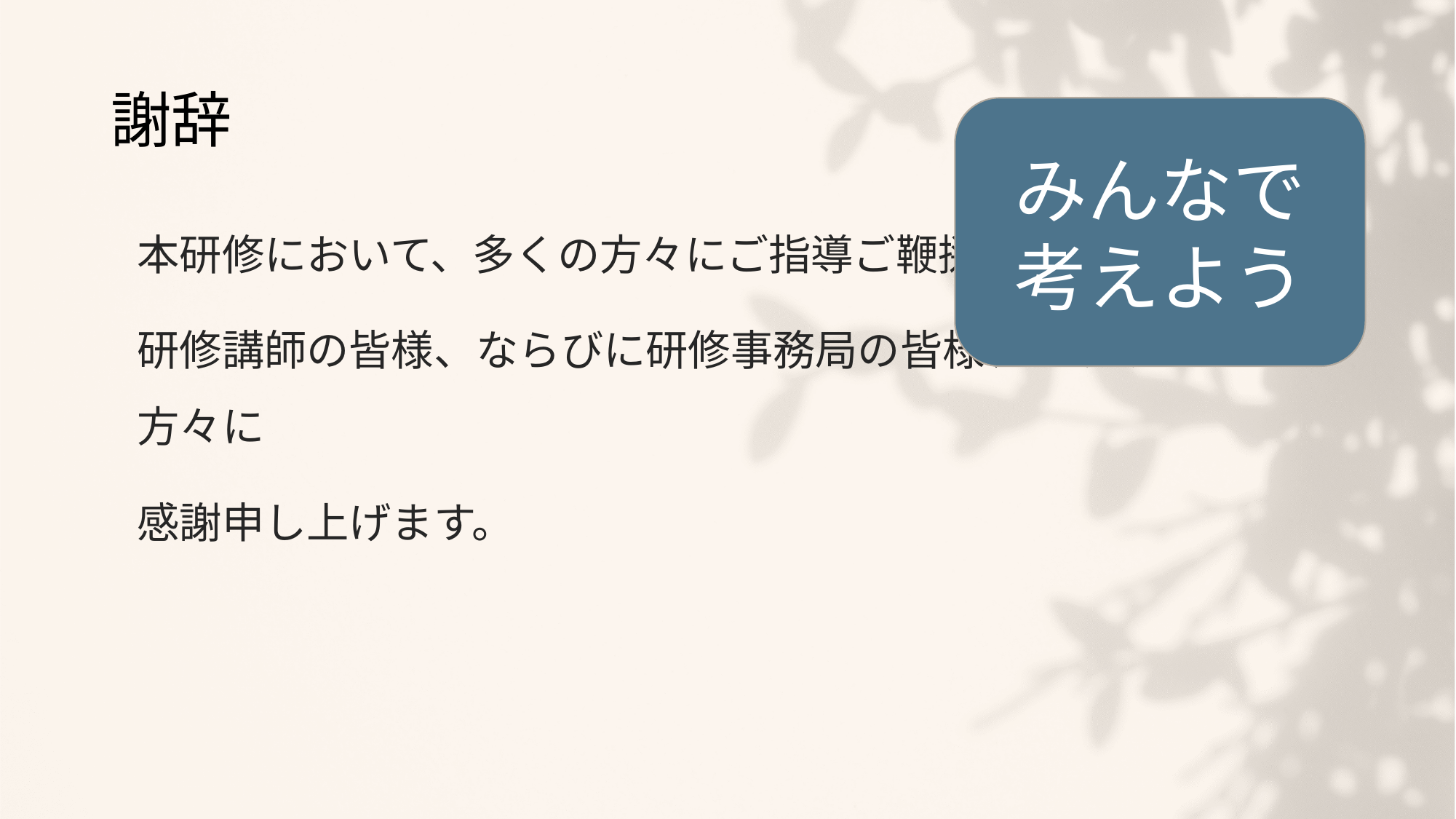

# 謝辞
みんなで考えよう
本研修において、多くの方々にご指導ご鞭撻を賜りました。
研修講師の皆様、ならびに研修事務局の皆様、Bクラスの方々に
感謝申し上げます。